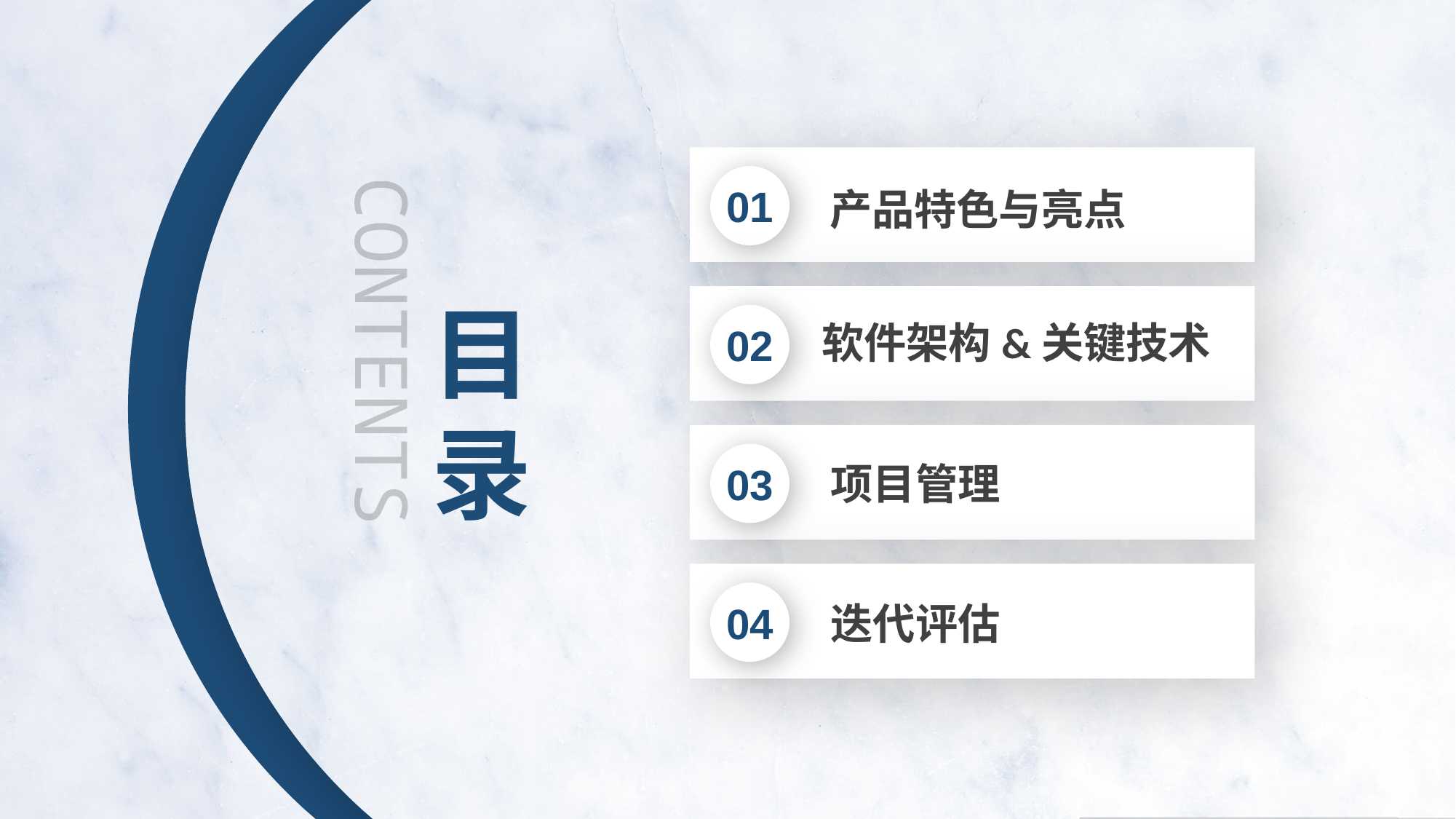

01
产品特色与亮点
目录

02
软件架构&关键技术
CONTENTS

03
项目管理

04
迭代评估